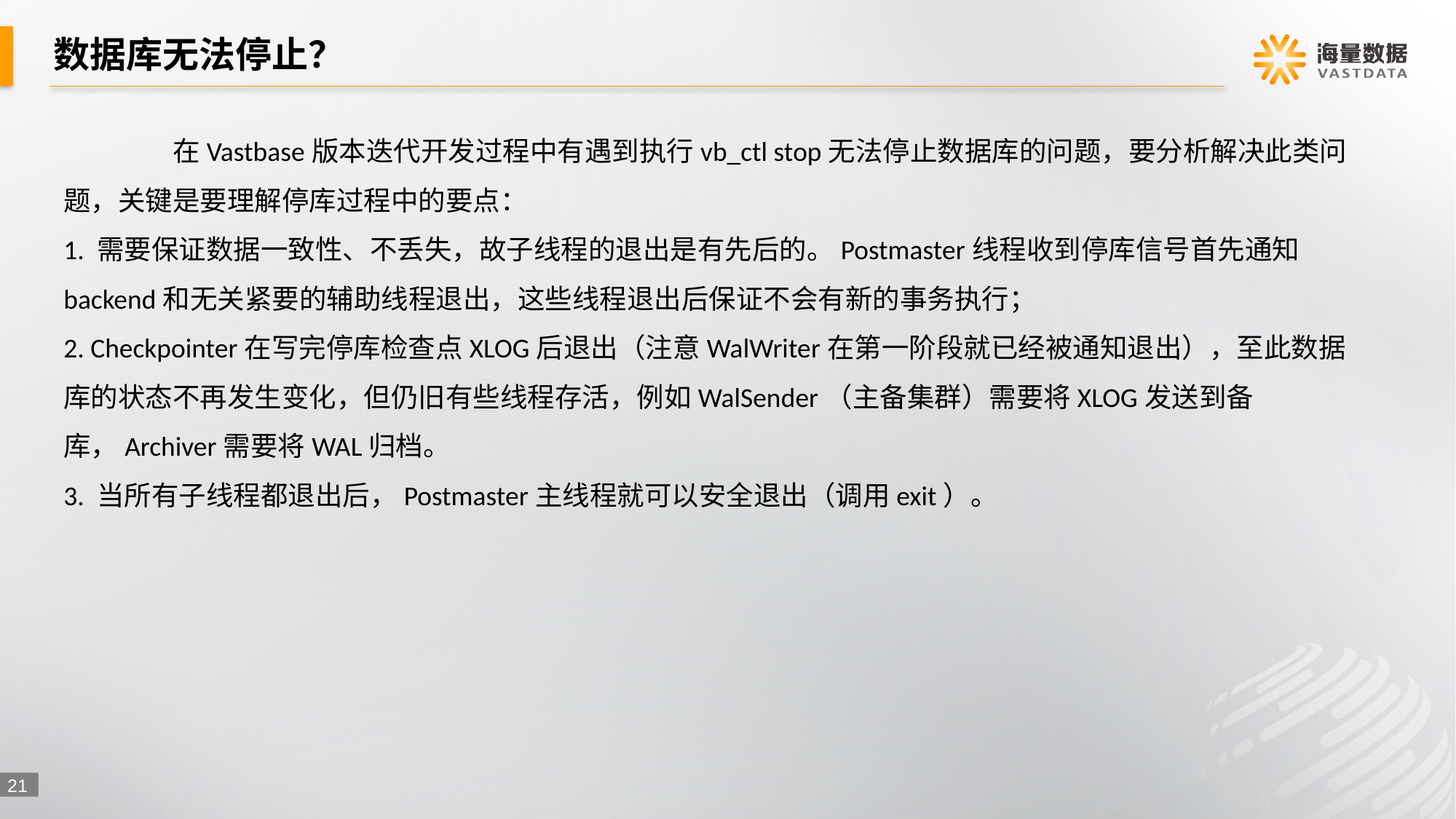

# 数据库无法停止？
	在Vastbase版本迭代开发过程中有遇到执行vb_ctl stop无法停止数据库的问题，要分析解决此类问题，关键是要理解停库过程中的要点：
1. 需要保证数据一致性、不丢失，故子线程的退出是有先后的。Postmaster线程收到停库信号首先通知backend和无关紧要的辅助线程退出，这些线程退出后保证不会有新的事务执行；
2. Checkpointer在写完停库检查点XLOG后退出（注意WalWriter在第一阶段就已经被通知退出），至此数据库的状态不再发生变化，但仍旧有些线程存活，例如WalSender（主备集群）需要将XLOG发送到备库，Archiver需要将WAL归档。
3. 当所有子线程都退出后，Postmaster主线程就可以安全退出（调用exit）。